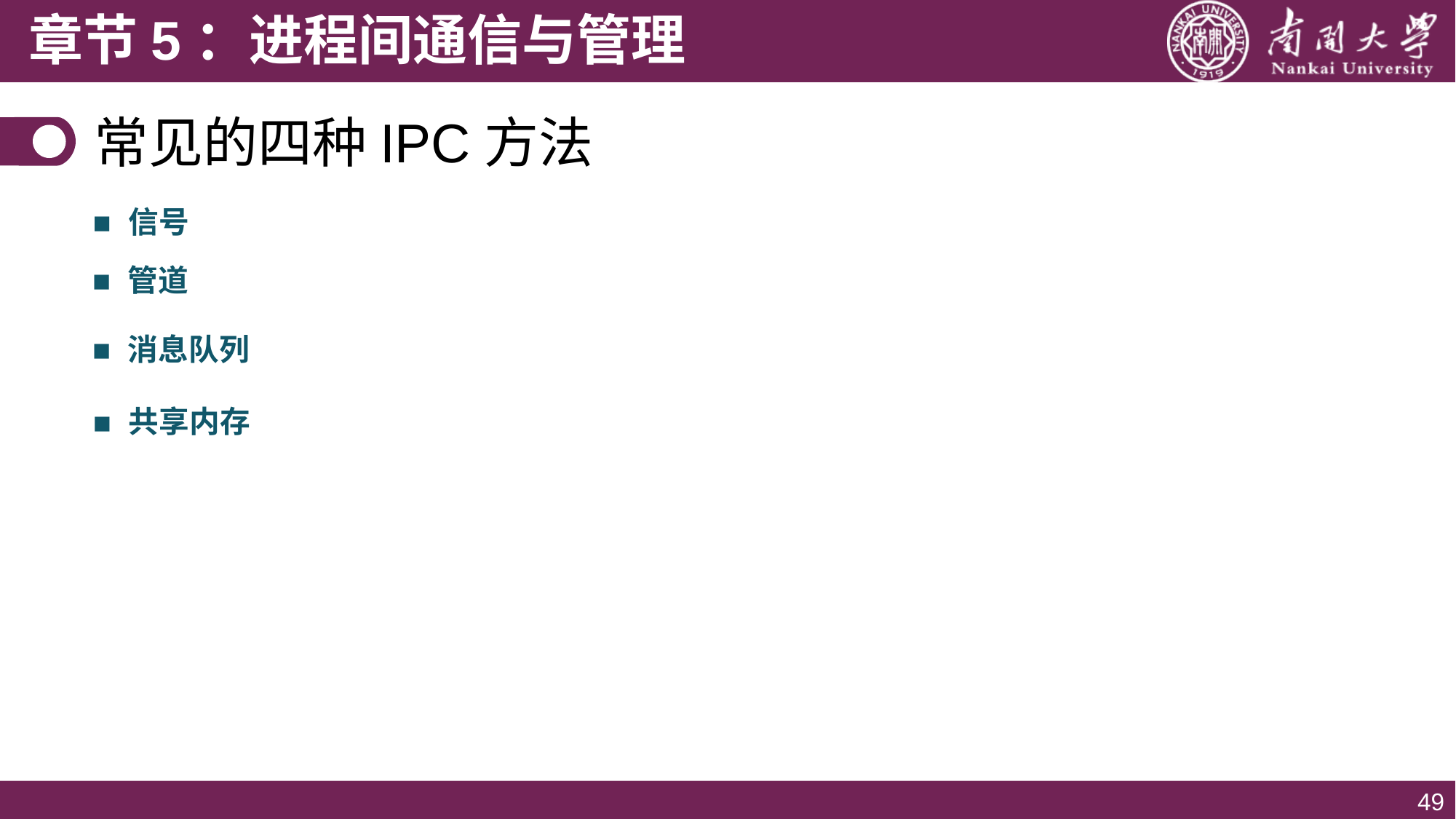

# 常见的四种IPC方法
■
信号
■
管道
■
消息队列
■
共享内存
49